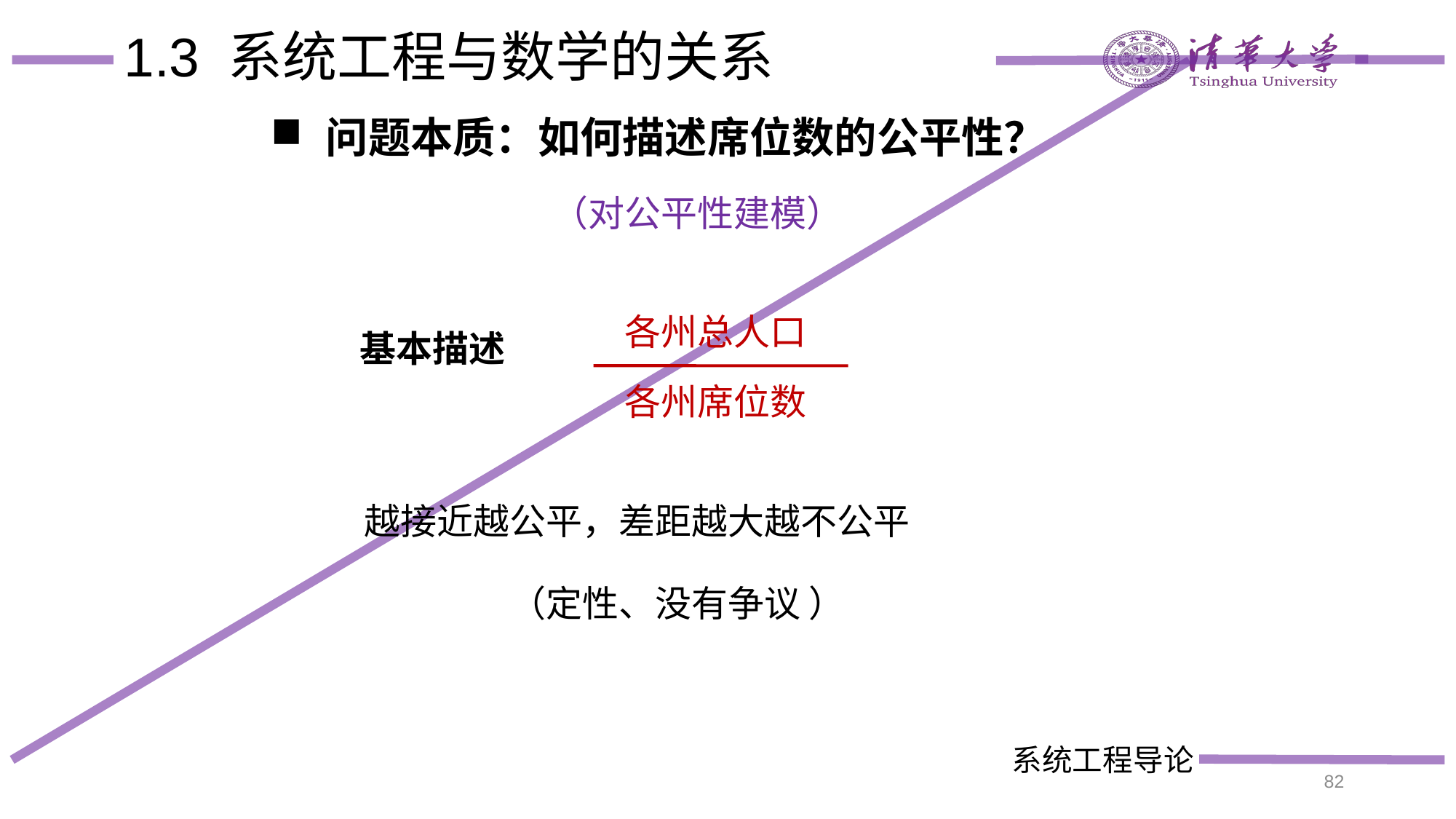

# 1.3 系统工程与数学的关系
问题本质：如何描述席位数的公平性？
（对公平性建模）
各州总人口
基本描述

各州席位数
越接近越公平，差距越大越不公平
（定性、没有争议 ）
82